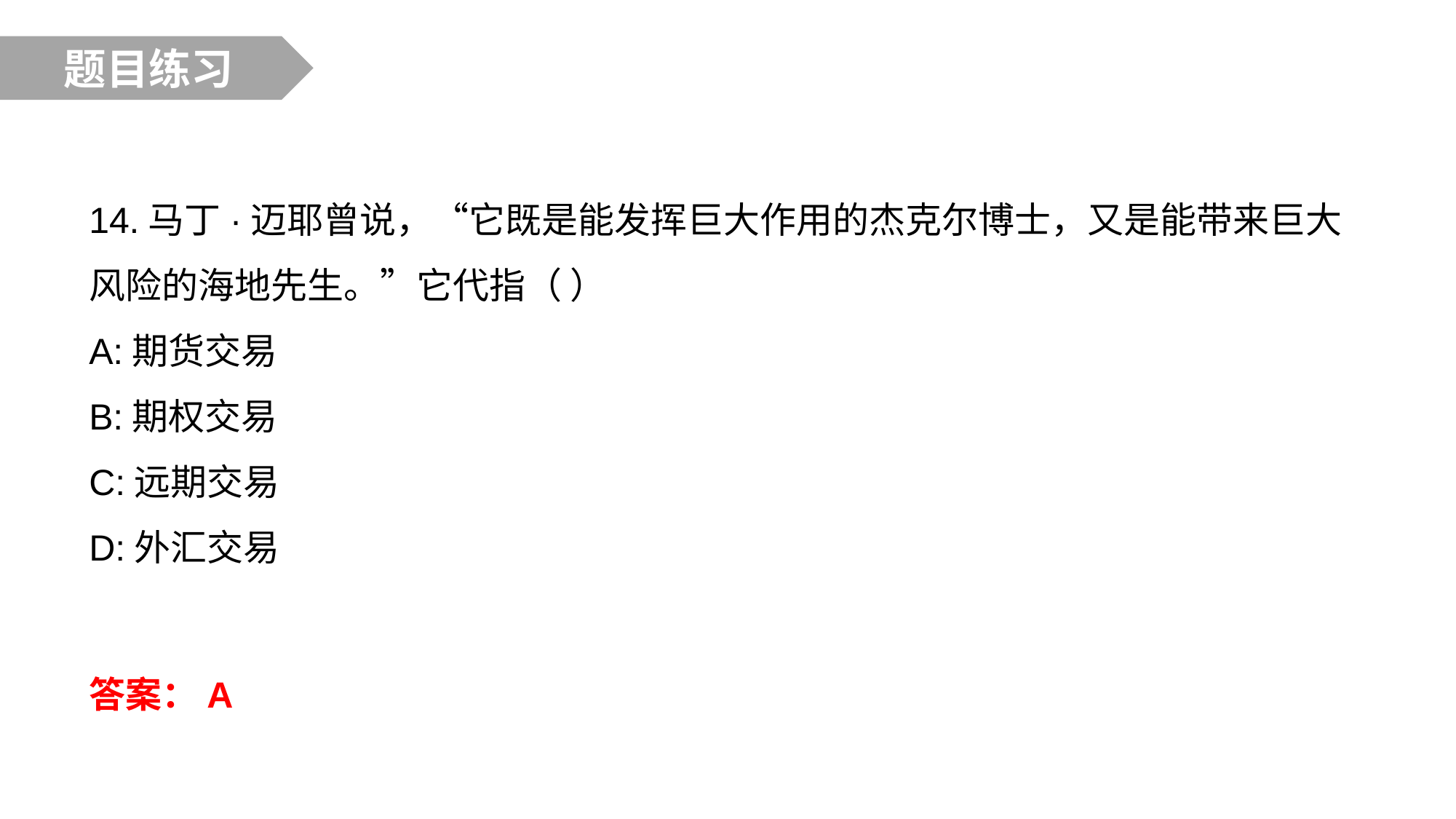

题目练习
14.马丁·迈耶曾说，“它既是能发挥巨大作用的杰克尔博士，又是能带来巨大风险的海地先生。”它代指（ ）
A:期货交易
B:期权交易
C:远期交易
D:外汇交易
答案：A